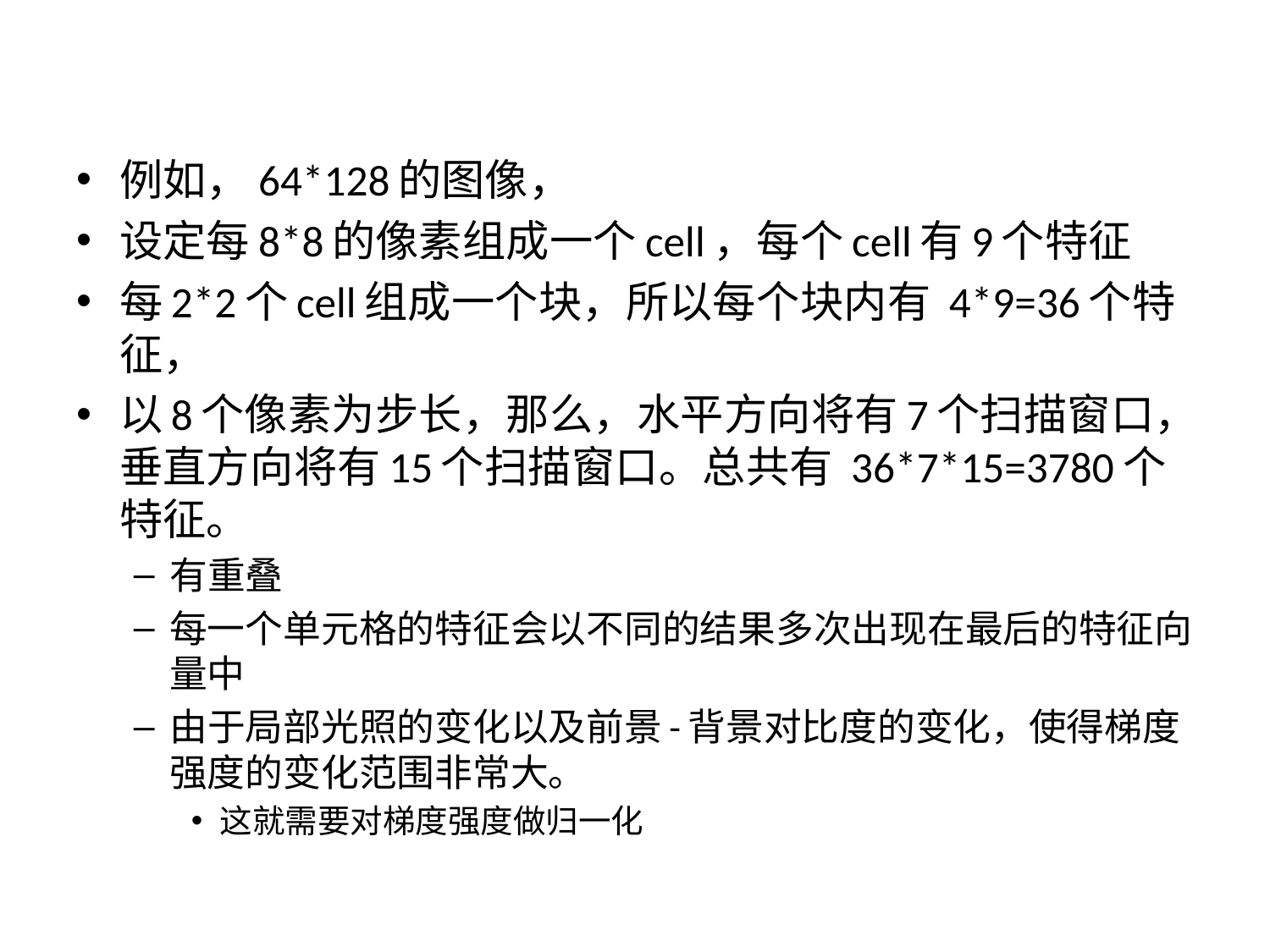

#
例如，64*128的图像，
设定每8*8的像素组成一个cell，每个cell有9个特征
每2*2个cell组成一个块，所以每个块内有 4*9=36个特征，
以8个像素为步长，那么，水平方向将有7个扫描窗口，垂直方向将有15个扫描窗口。总共有 36*7*15=3780个特征。
有重叠
每一个单元格的特征会以不同的结果多次出现在最后的特征向量中
由于局部光照的变化以及前景-背景对比度的变化，使得梯度强度的变化范围非常大。
这就需要对梯度强度做归一化